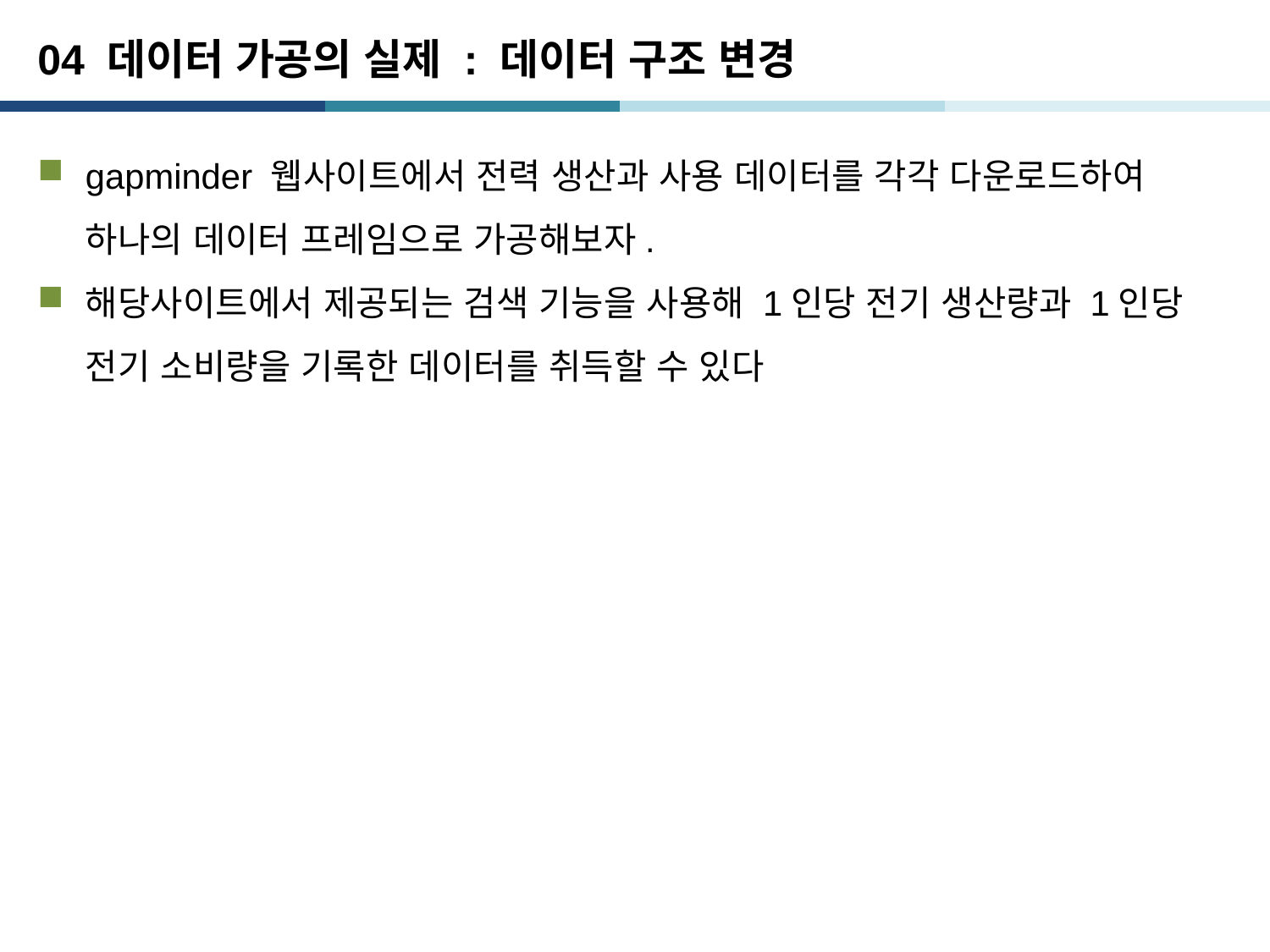

# 04 데이터 가공의 실제 : 데이터 구조 변경
gapminder 웹사이트에서 전력 생산과 사용 데이터를 각각 다운로드하여 하나의 데이터 프레임으로 가공해보자.
해당사이트에서 제공되는 검색 기능을 사용해 1인당 전기 생산량과 1인당 전기 소비량을 기록한 데이터를 취득할 수 있다